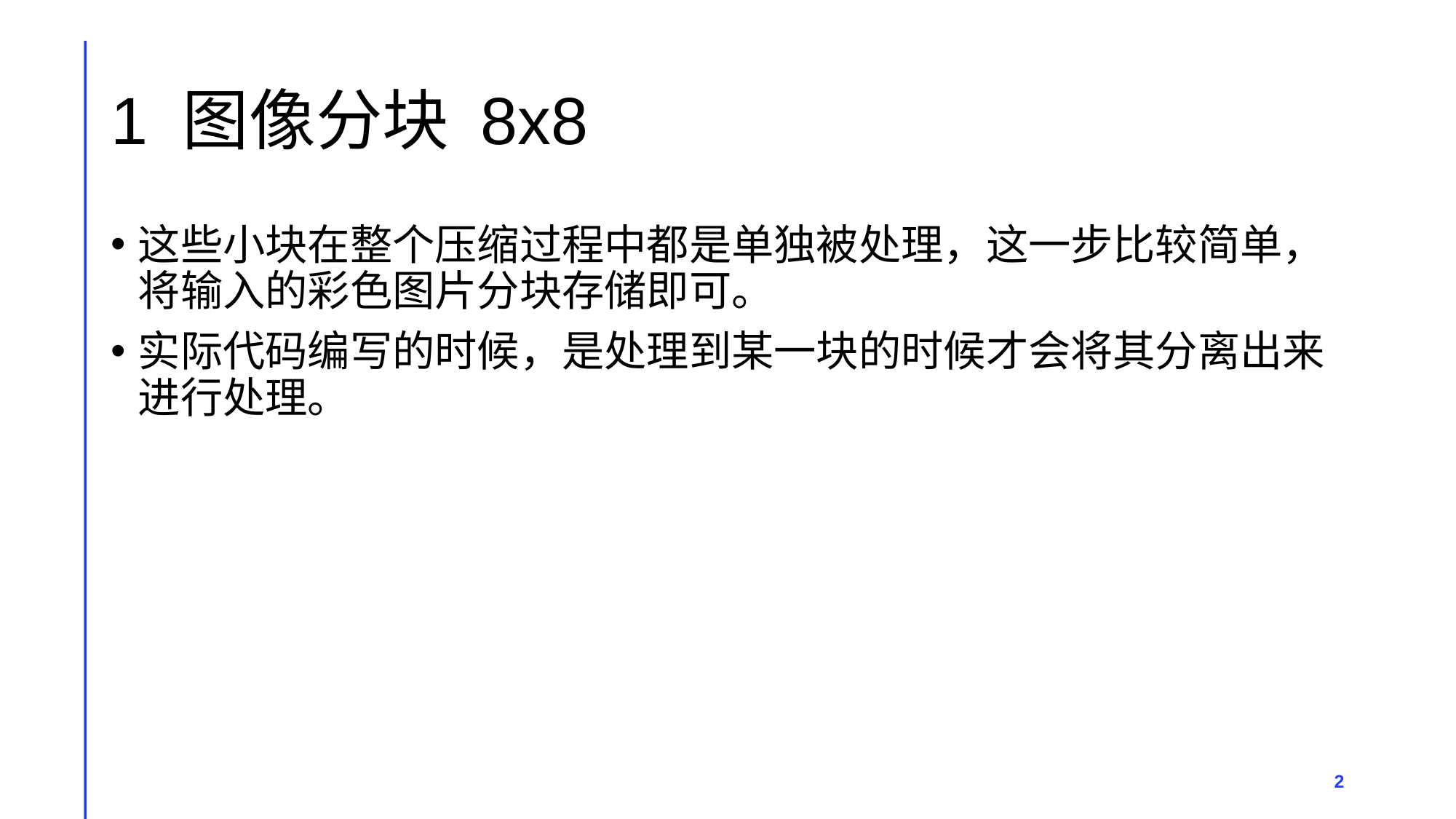

# 1 图像分块 8x8
这些小块在整个压缩过程中都是单独被处理，这一步比较简单，将输入的彩色图片分块存储即可。
实际代码编写的时候，是处理到某一块的时候才会将其分离出来进行处理。
2